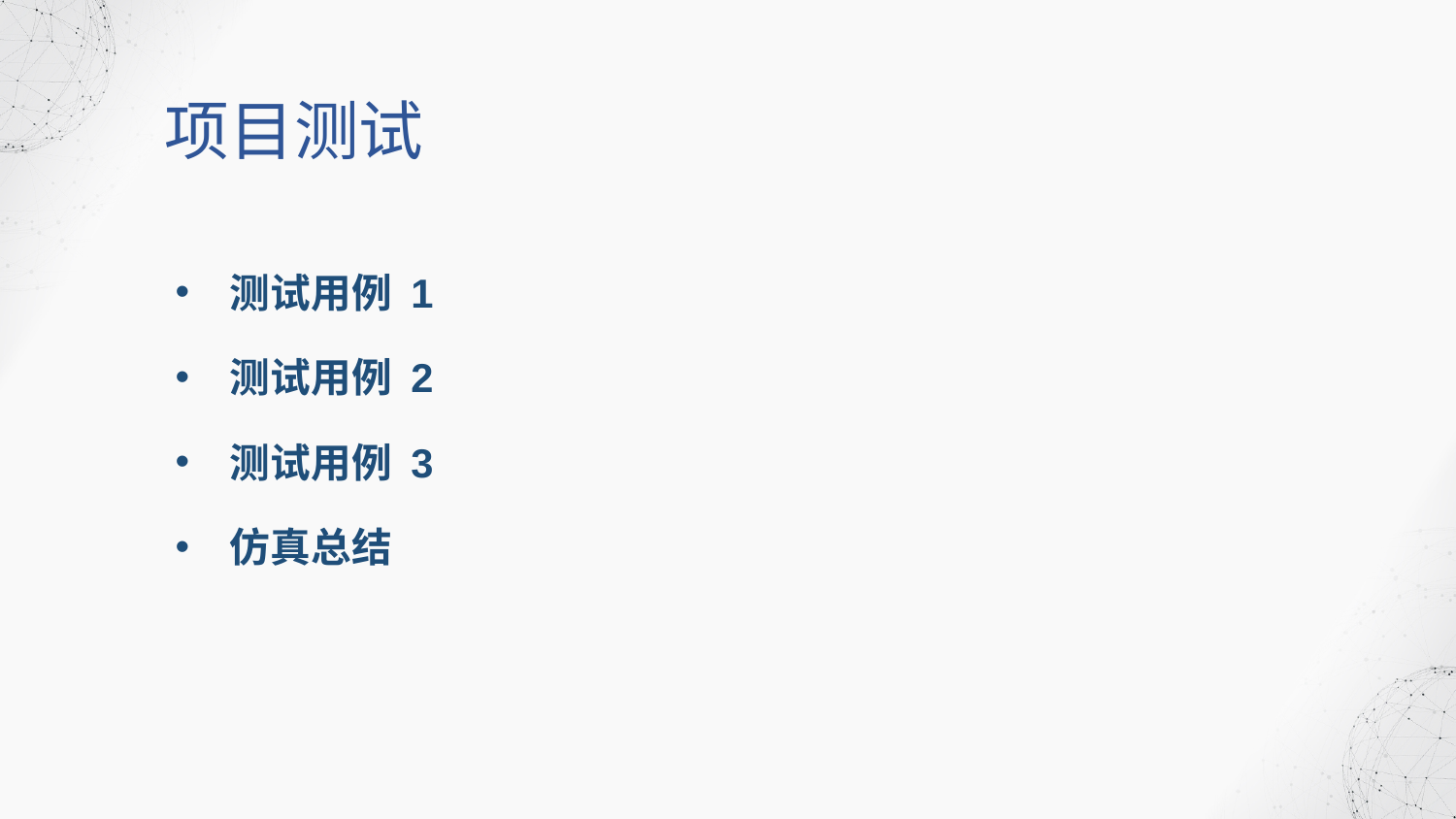

项目测试
测试用例 1
测试用例 2
测试用例 3
仿真总结